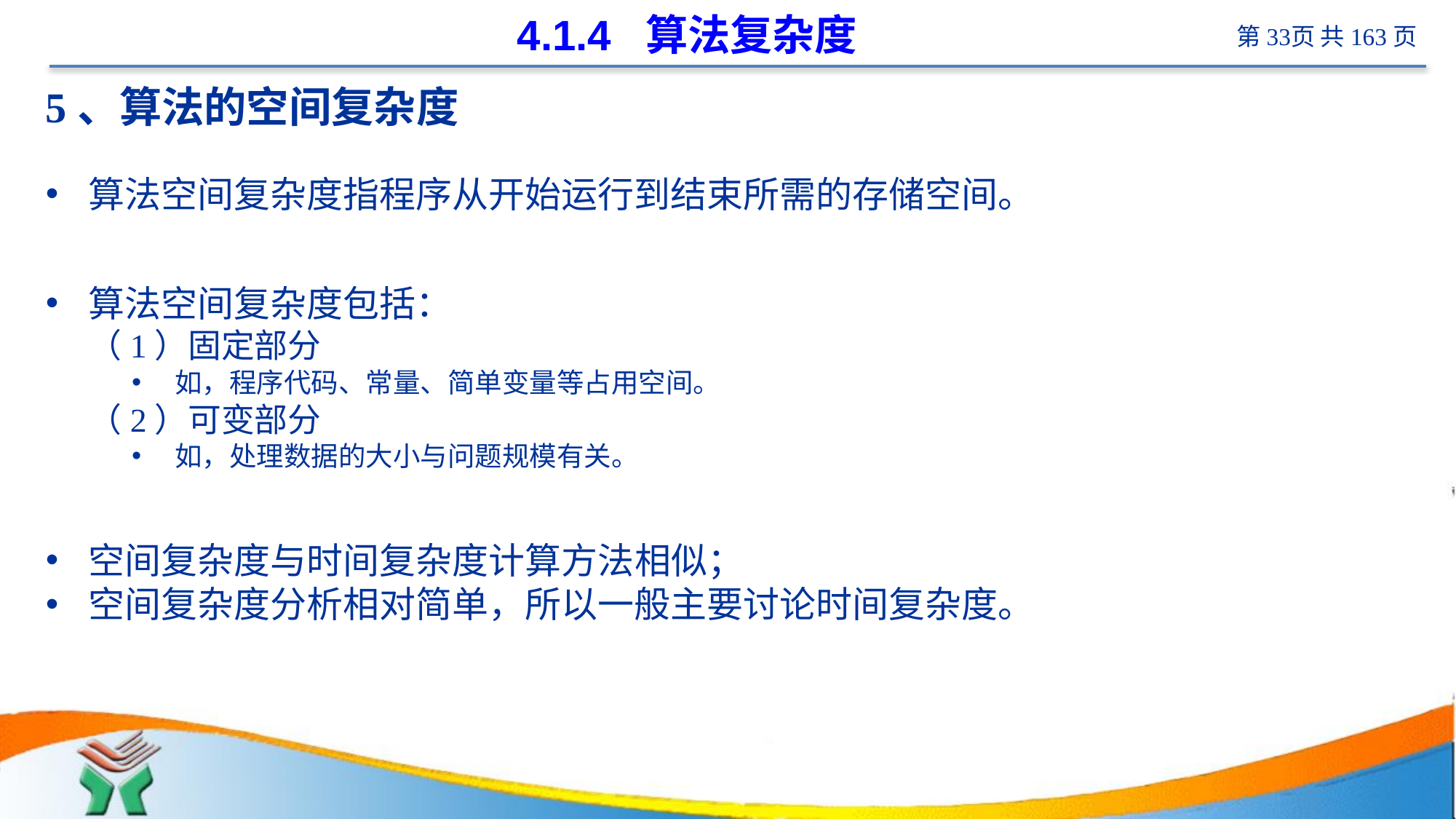

# 4.1.4  算法复杂度
5、算法的空间复杂度

算法空间复杂度指程序从开始运行到结束所需的存储空间。

算法空间复杂度包括：
（1）固定部分
如，程序代码、常量、简单变量等占用空间。
（2）可变部分
如，处理数据的大小与问题规模有关。

空间复杂度与时间复杂度计算方法相似；
空间复杂度分析相对简单，所以一般主要讨论时间复杂度。